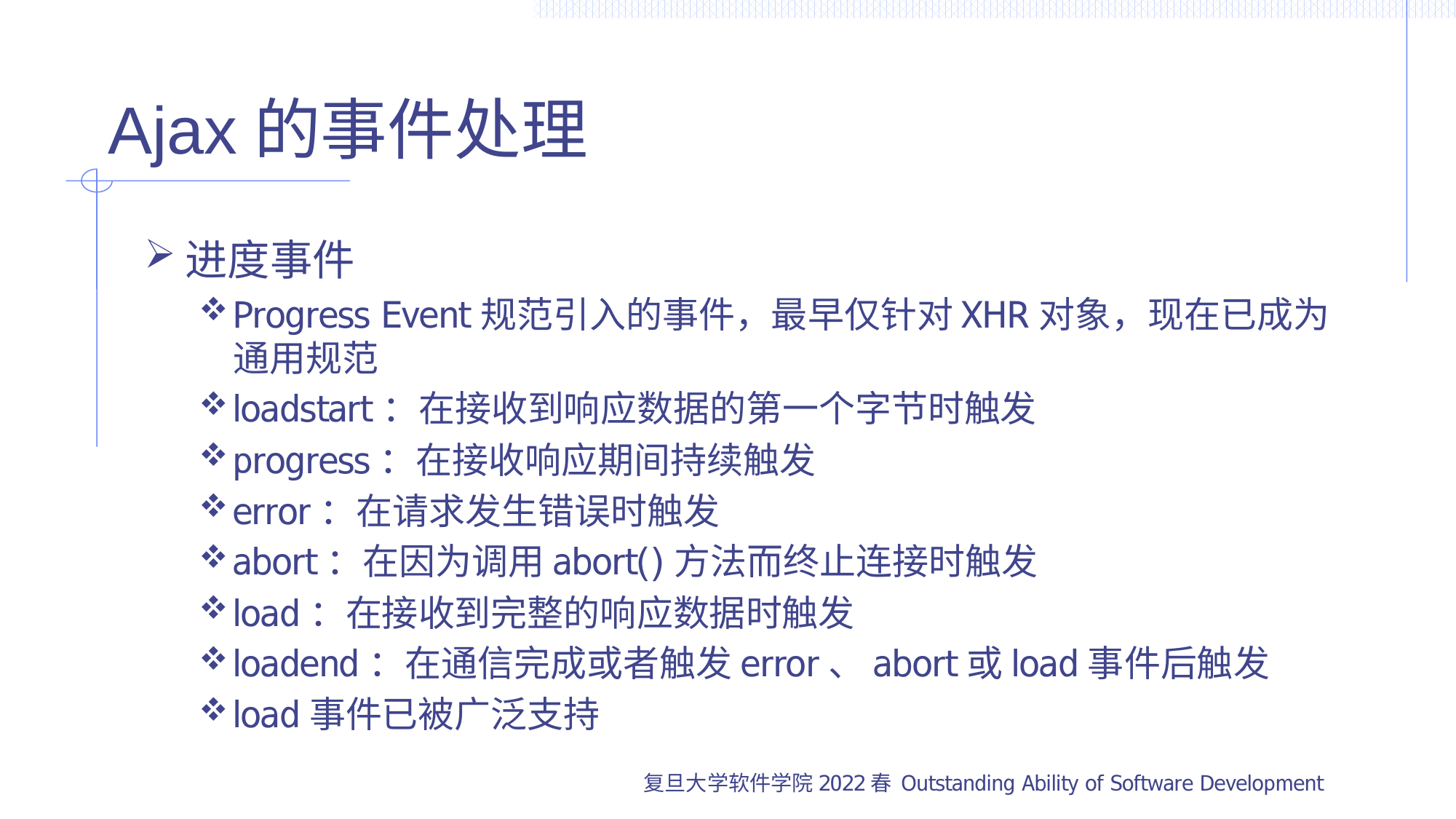

# Ajax的事件处理
进度事件
Progress Event规范引入的事件，最早仅针对XHR对象，现在已成为通用规范
loadstart：在接收到响应数据的第一个字节时触发
progress：在接收响应期间持续触发
error：在请求发生错误时触发
abort：在因为调用abort()方法而终止连接时触发
load：在接收到完整的响应数据时触发
loadend：在通信完成或者触发error、abort或load事件后触发
load事件已被广泛支持